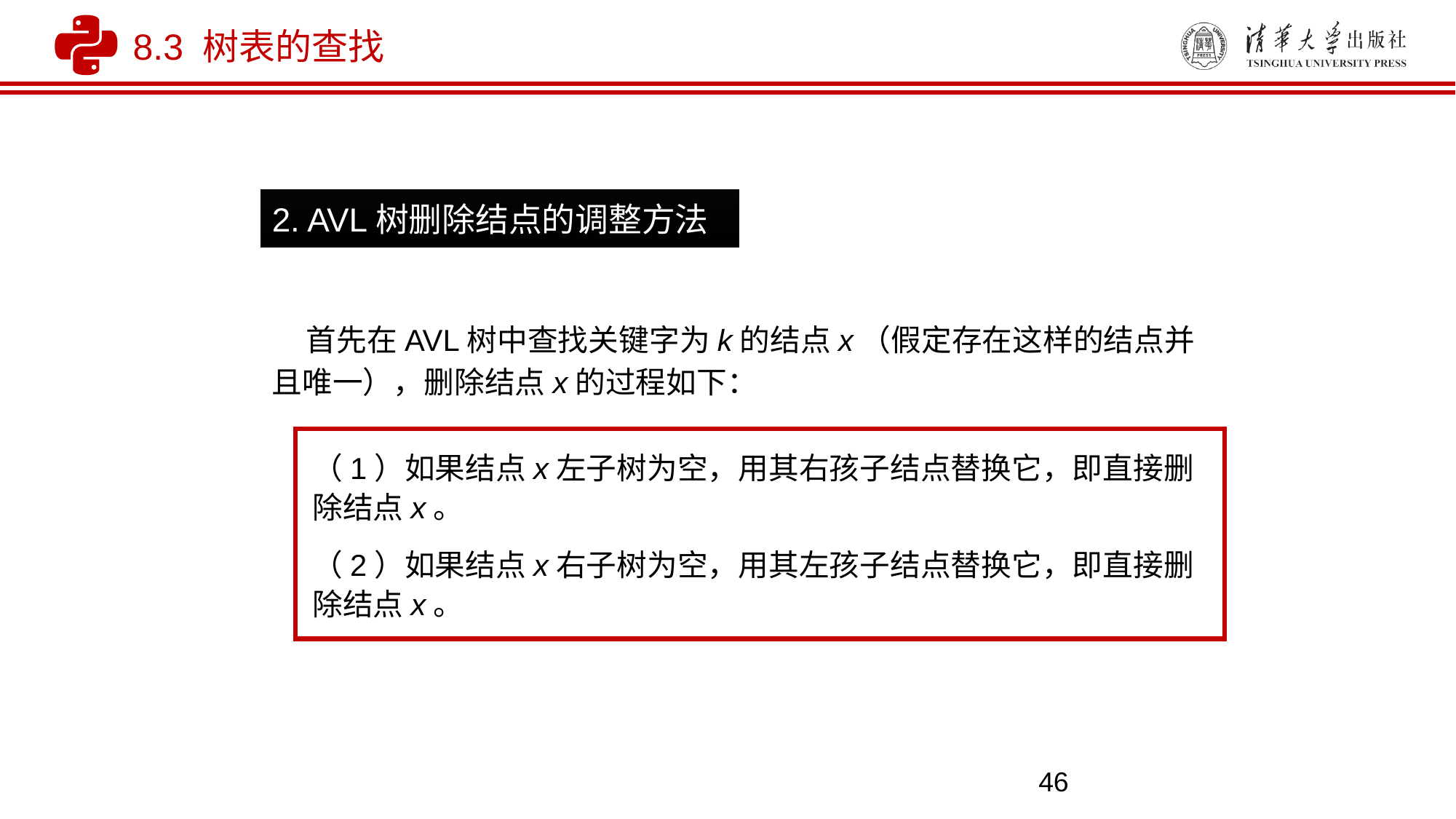

8.3 树表的查找
2. AVL树删除结点的调整方法
    首先在AVL树中查找关键字为k的结点x（假定存在这样的结点并且唯一），删除结点x的过程如下：
（1）如果结点x左子树为空，用其右孩子结点替换它，即直接删除结点x。
（2）如果结点x右子树为空，用其左孩子结点替换它，即直接删除结点x。
46